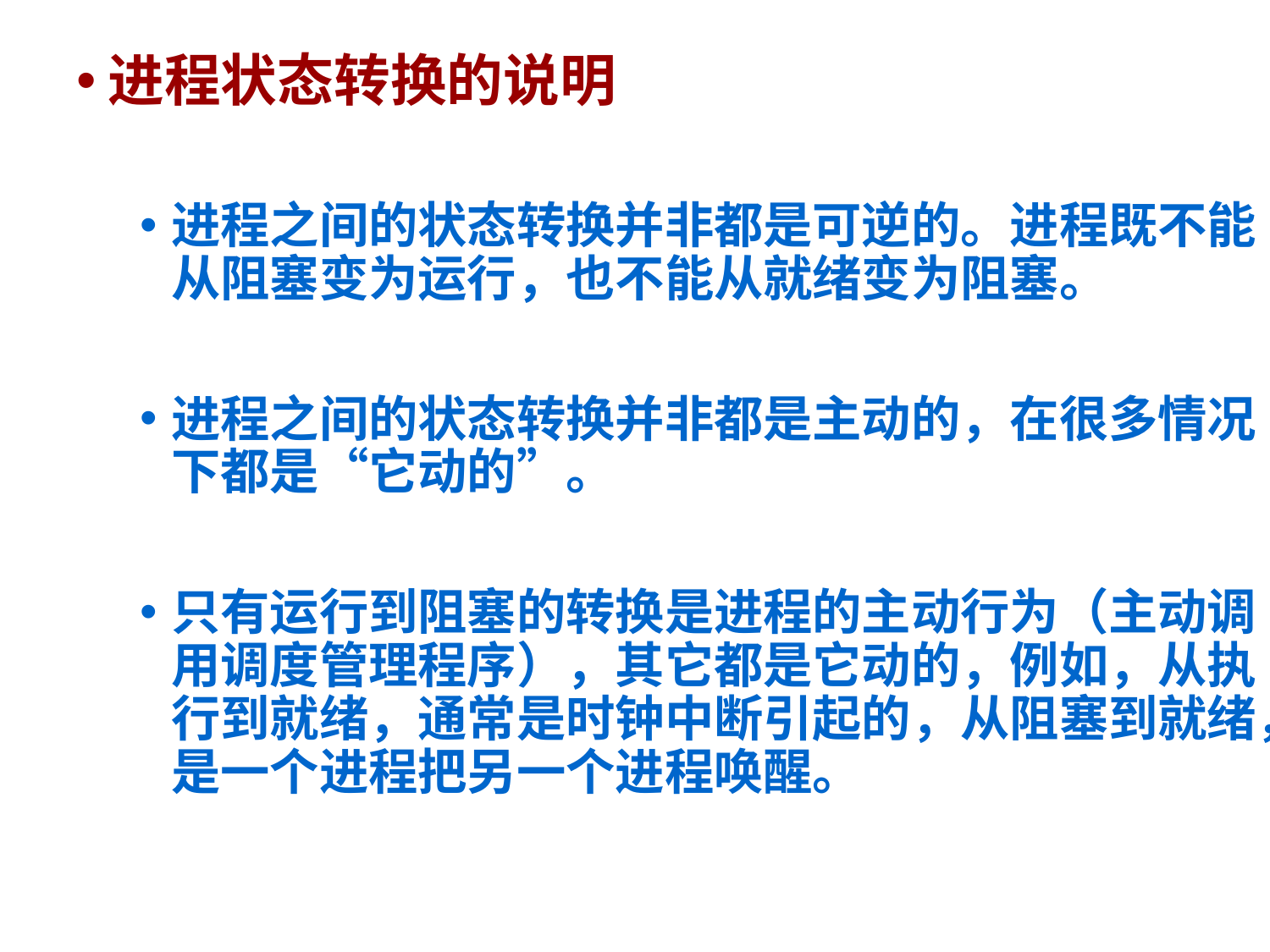

进程状态转换的说明

进程之间的状态转换并非都是可逆的。进程既不能从阻塞变为运行，也不能从就绪变为阻塞。

进程之间的状态转换并非都是主动的，在很多情况下都是“它动的”。

只有运行到阻塞的转换是进程的主动行为（主动调用调度管理程序），其它都是它动的，例如，从执行到就绪，通常是时钟中断引起的，从阻塞到就绪，是一个进程把另一个进程唤醒。